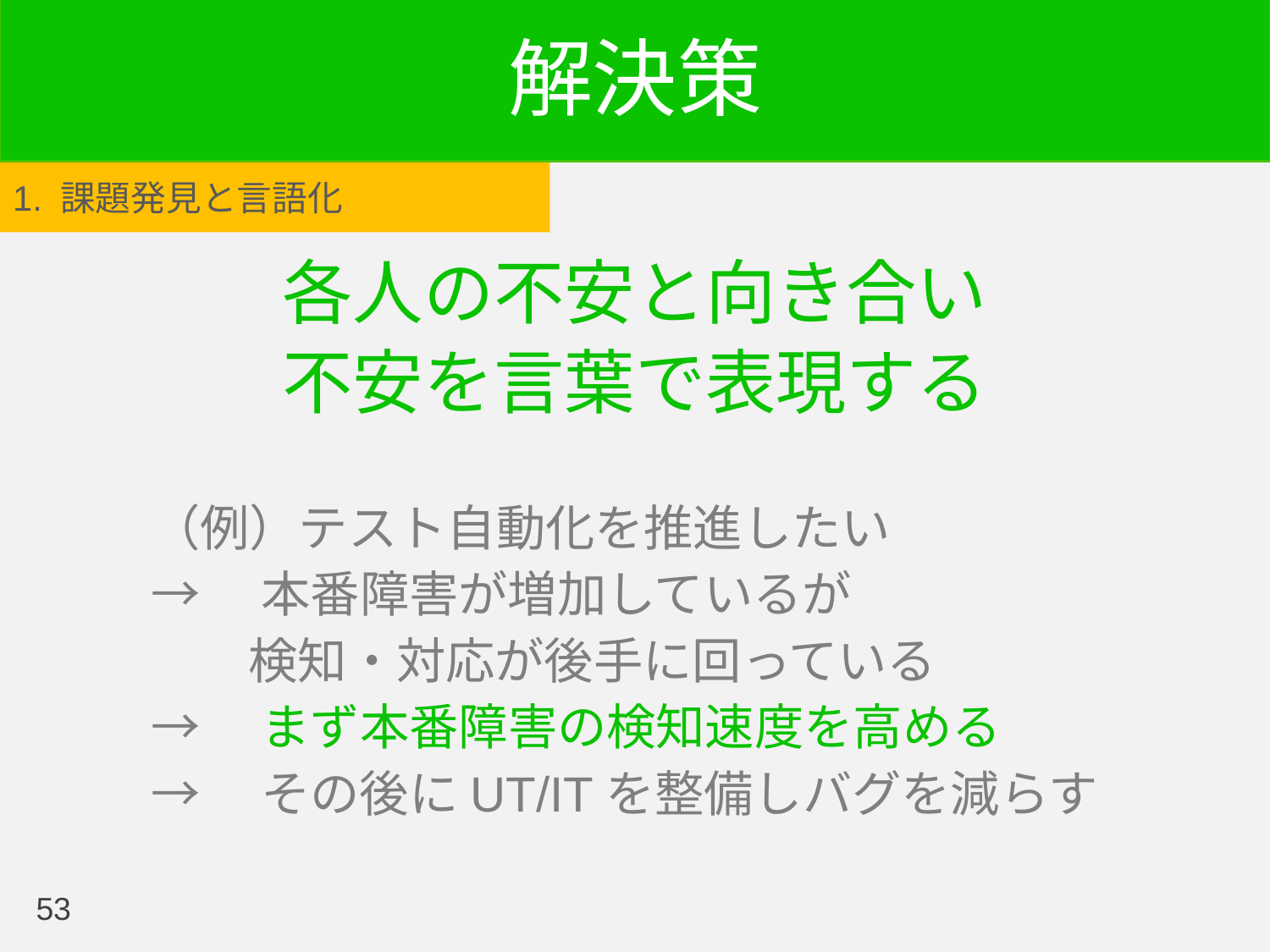

# 解決策
1. 課題発見と言語化
各人の不安と向き合い
不安を言葉で表現する

（例）テスト自動化を推進したい
→　本番障害が増加しているが
検知・対応が後手に回っている
→　まず本番障害の検知速度を高める
→　その後にUT/ITを整備しバグを減らす
53